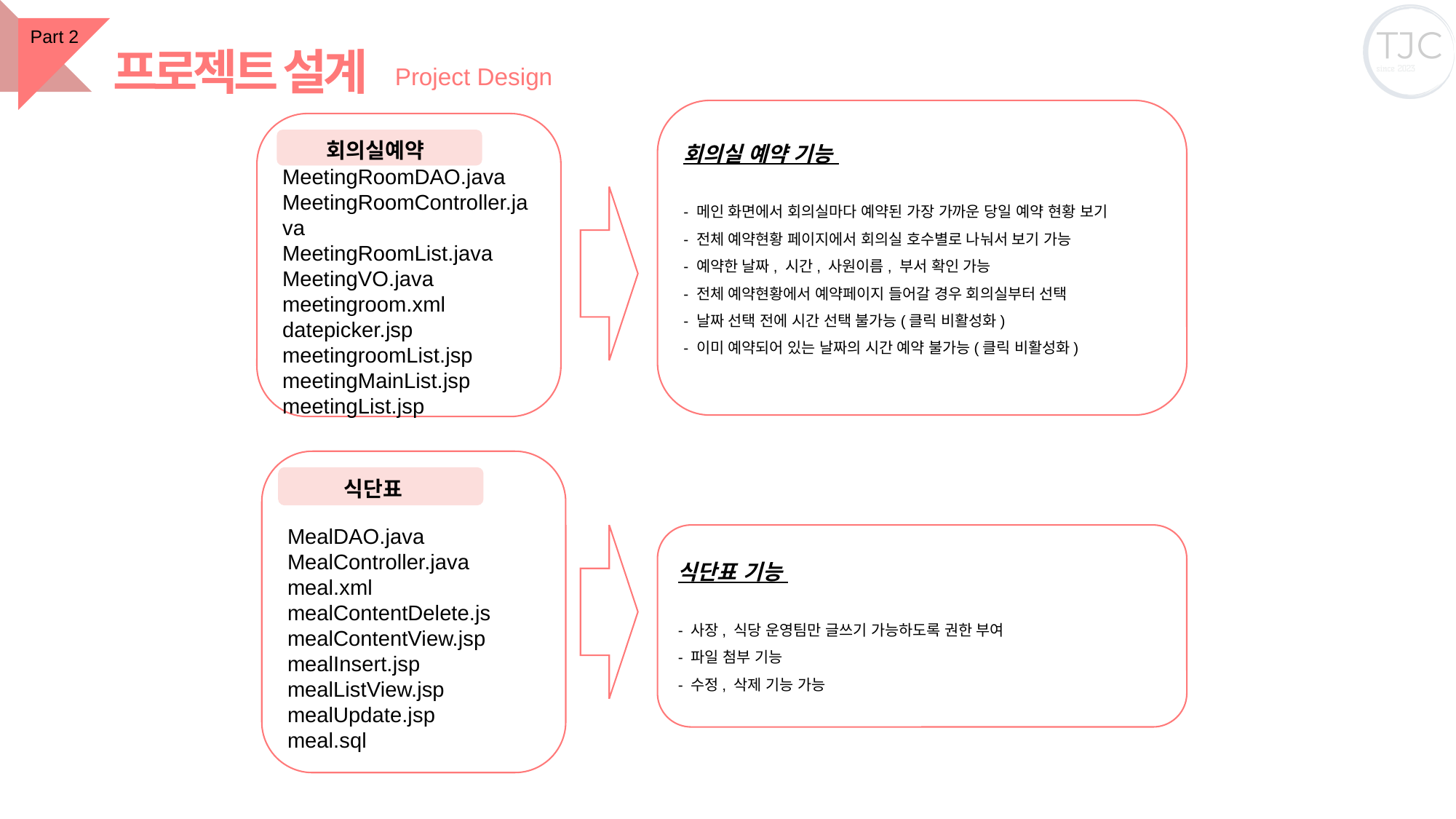

Part 2
프로젝트 설계
Project Design
회의실 예약 기능

- 메인 화면에서 회의실마다 예약된 가장 가까운 당일 예약 현황 보기
- 전체 예약현황 페이지에서 회의실 호수별로 나눠서 보기 가능
- 예약한 날짜, 시간, 사원이름, 부서 확인 가능
- 전체 예약현황에서 예약페이지 들어갈 경우 회의실부터 선택
- 날짜 선택 전에 시간 선택 불가능(클릭 비활성화)
- 이미 예약되어 있는 날짜의 시간 예약 불가능(클릭 비활성화)

MeetingRoomDAO.java
MeetingRoomController.java
MeetingRoomList.java
MeetingVO.java
meetingroom.xml
datepicker.jsp
meetingroomList.jsp
meetingMainList.jsp
meetingList.jsp
회의실예약

MealDAO.java
MealController.java
meal.xml
mealContentDelete.js
mealContentView.jsp
mealInsert.jsp
mealListView.jsp
mealUpdate.jsp
meal.sql

식단표

식단표 기능

- 사장, 식당 운영팀만 글쓰기 가능하도록 권한 부여
- 파일 첨부 기능
- 수정, 삭제 기능 가능